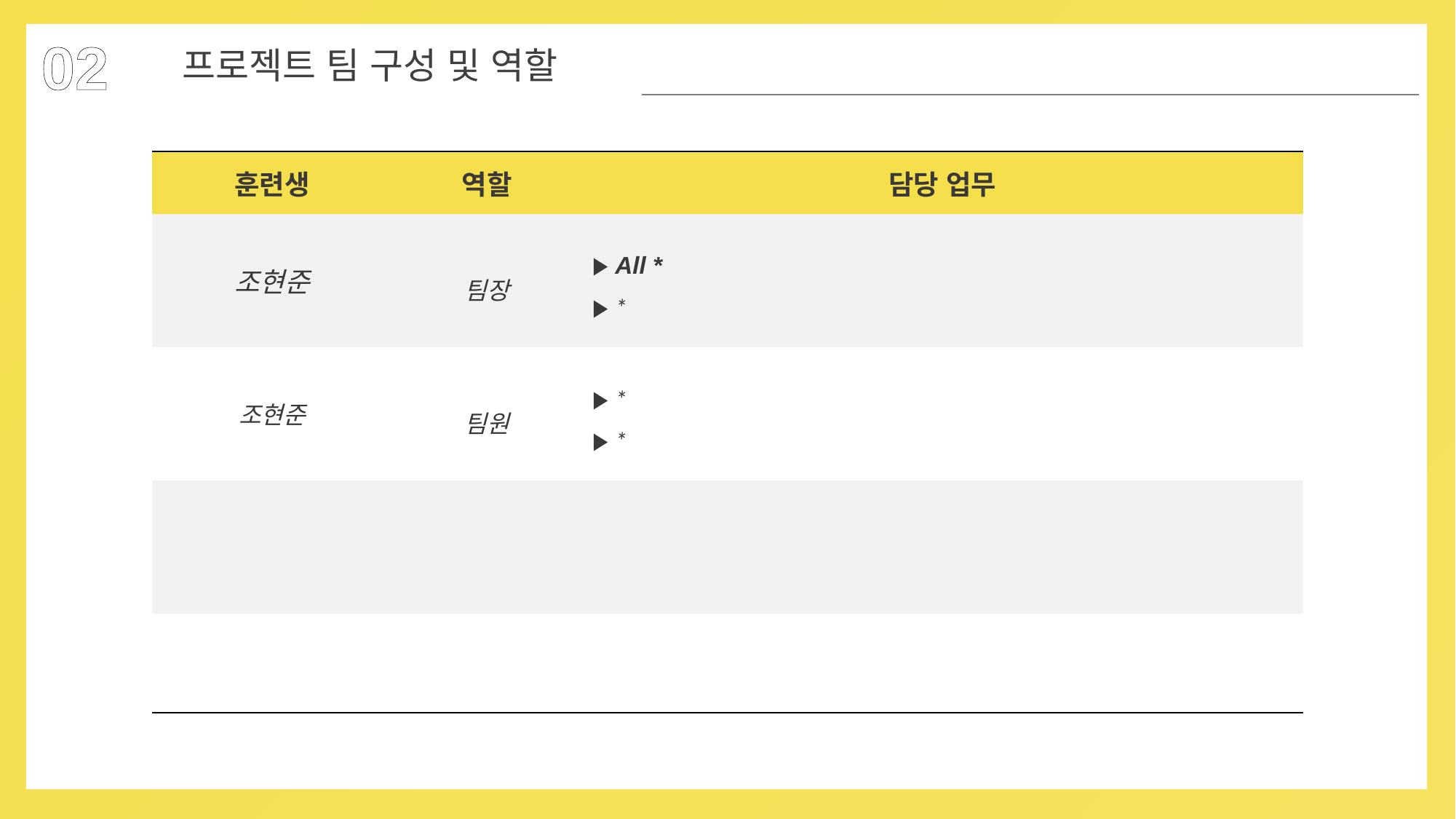

02

프로젝트 팀 구성 및 역할
| 훈련생 | 역할 | 담당 업무 |
| --- | --- | --- |
| 조현준 | 팀장 | ▶ All \* ▶ \* |
| 조현준 | 팀원 | ▶ \* ▶ \* |
|  |  |  |
|  |  |  |